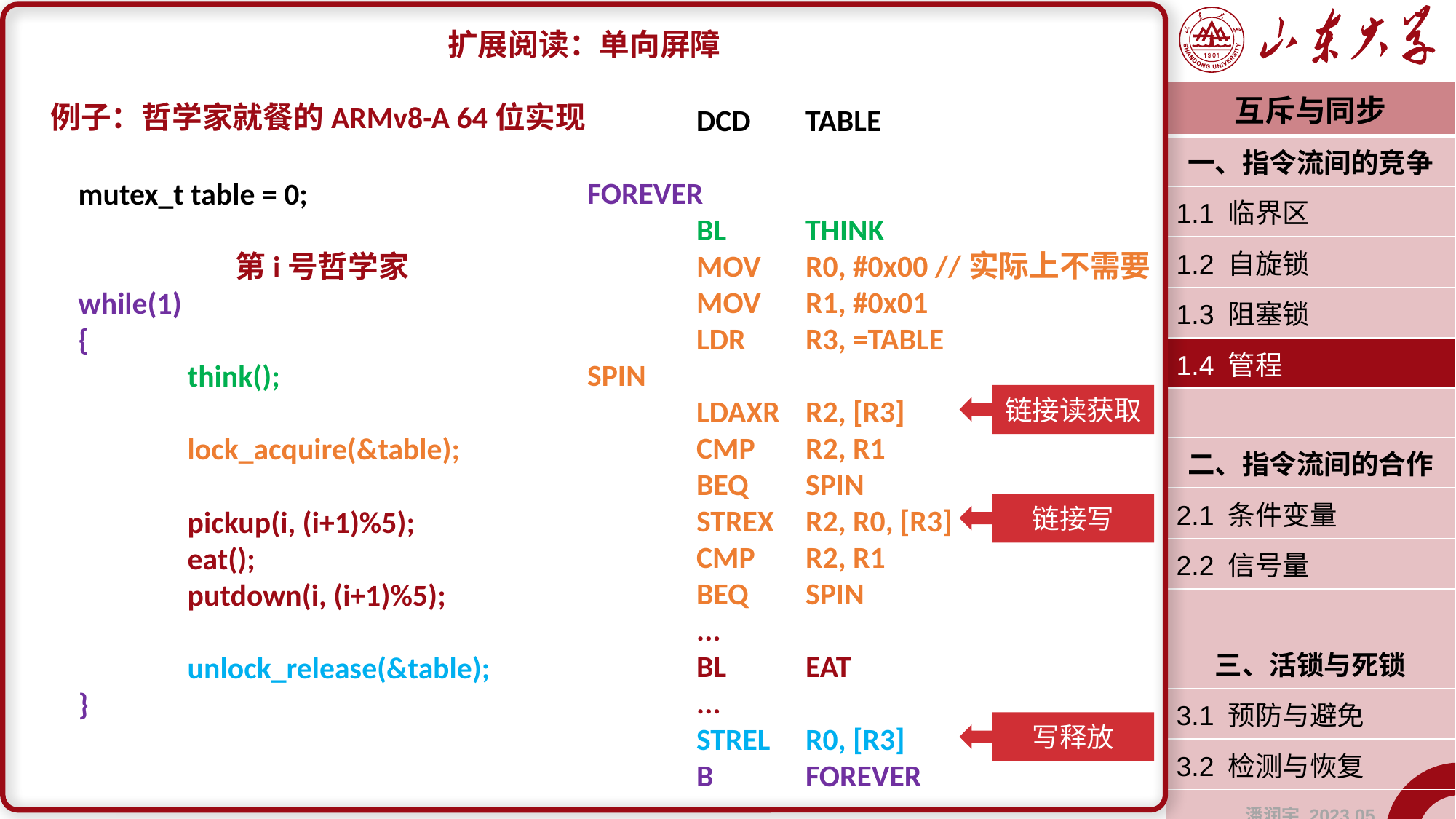

扩展阅读：单向屏障

例子：哲学家就餐的ARMv8-A 64位实现
| 互斥与同步 |
| --- |
| 一、指令流间的竞争 |
| 1.1 临界区 |
| 1.2 自旋锁 |
| 1.3 阻塞锁 |
| 1.4 管程 |
|  |
| 二、指令流间的合作 |
| 2.1 条件变量 |
| 2.2 信号量 |
|  |
| 三、活锁与死锁 |
| 3.1 预防与避免 |
| 3.2 检测与恢复 |
| 潘润宇 2023.05 |
	DCD	TABLE

FOREVER
	BL	THINK
	MOV	R0, #0x00 //实际上不需要
	MOV	R1, #0x01
	LDR	R3, =TABLE
SPIN
	LDAXR	R2, [R3]
	CMP	R2, R1
	BEQ	SPIN
	STREX	R2, R0, [R3]
	CMP	R2, R1
	BEQ	SPIN
	...
	BL	EAT
	...
	STREL	R0, [R3]
	B	FOREVER
mutex_t table = 0;

第i号哲学家
while(1)
{
	think();

	lock_acquire(&table);

	pickup(i, (i+1)%5);
	eat();
	putdown(i, (i+1)%5);

	unlock_release(&table);
}
链接读获取
链接写
写释放